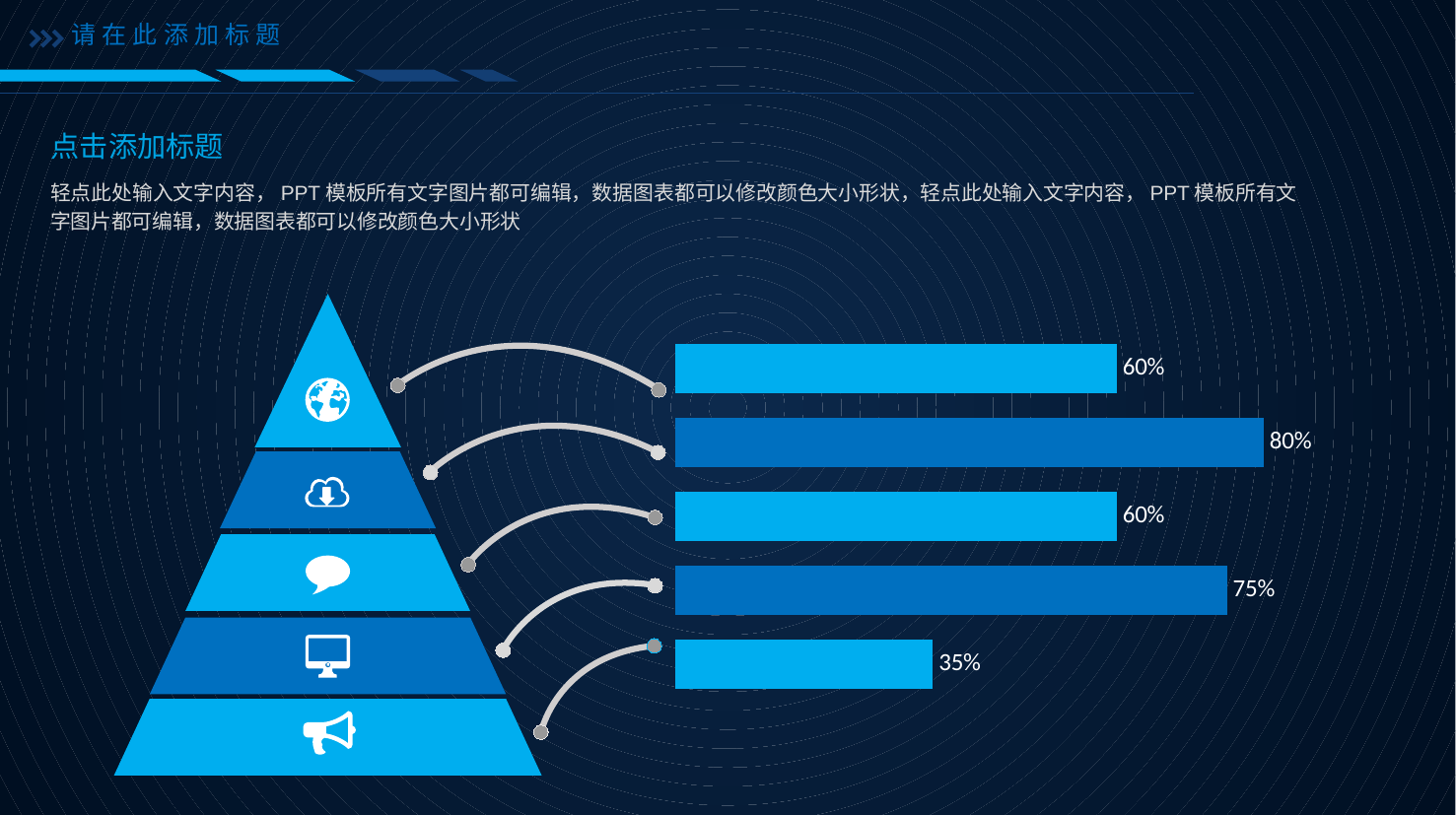

请在此添加标题

点击添加标题
轻点此处输入文字内容，PPT模板所有文字图片都可编辑，数据图表都可以修改颜色大小形状，轻点此处输入文字内容，PPT模板所有文字图片都可编辑，数据图表都可以修改颜色大小形状

### Chart

| Category |  |  |  |  |  |
|---|---|---|---|---|---|